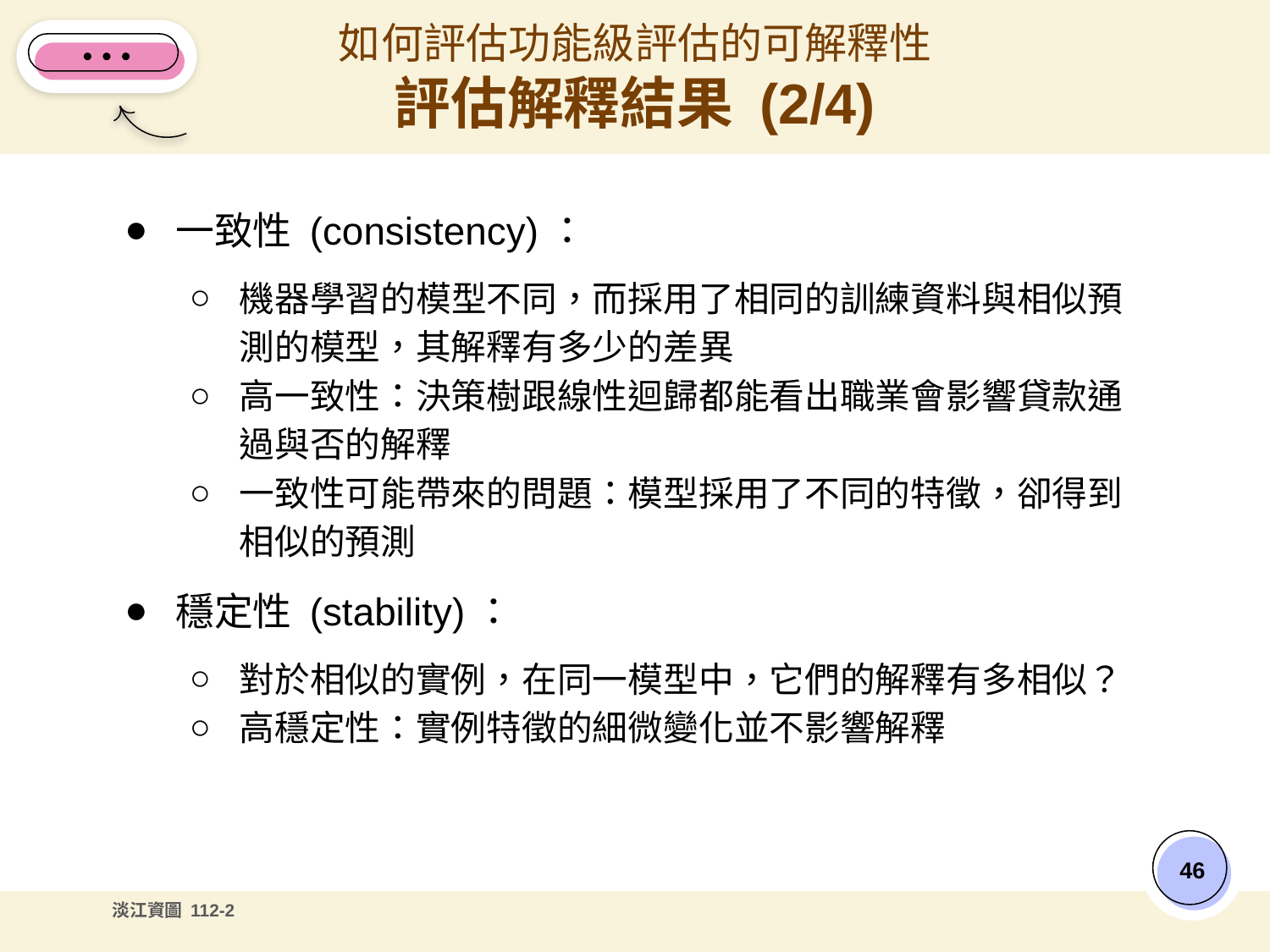

# 如何評估功能級評估的可解釋性
評估解釋結果 (2/4)
一致性 (consistency)：
機器學習的模型不同，而採用了相同的訓練資料與相似預測的模型，其解釋有多少的差異
高一致性：決策樹跟線性迴歸都能看出職業會影響貸款通過與否的解釋
一致性可能帶來的問題：模型採用了不同的特徵，卻得到相似的預測
穩定性 (stability)：
對於相似的實例，在同一模型中，它們的解釋有多相似？
高穩定性：實例特徵的細微變化並不影響解釋

46